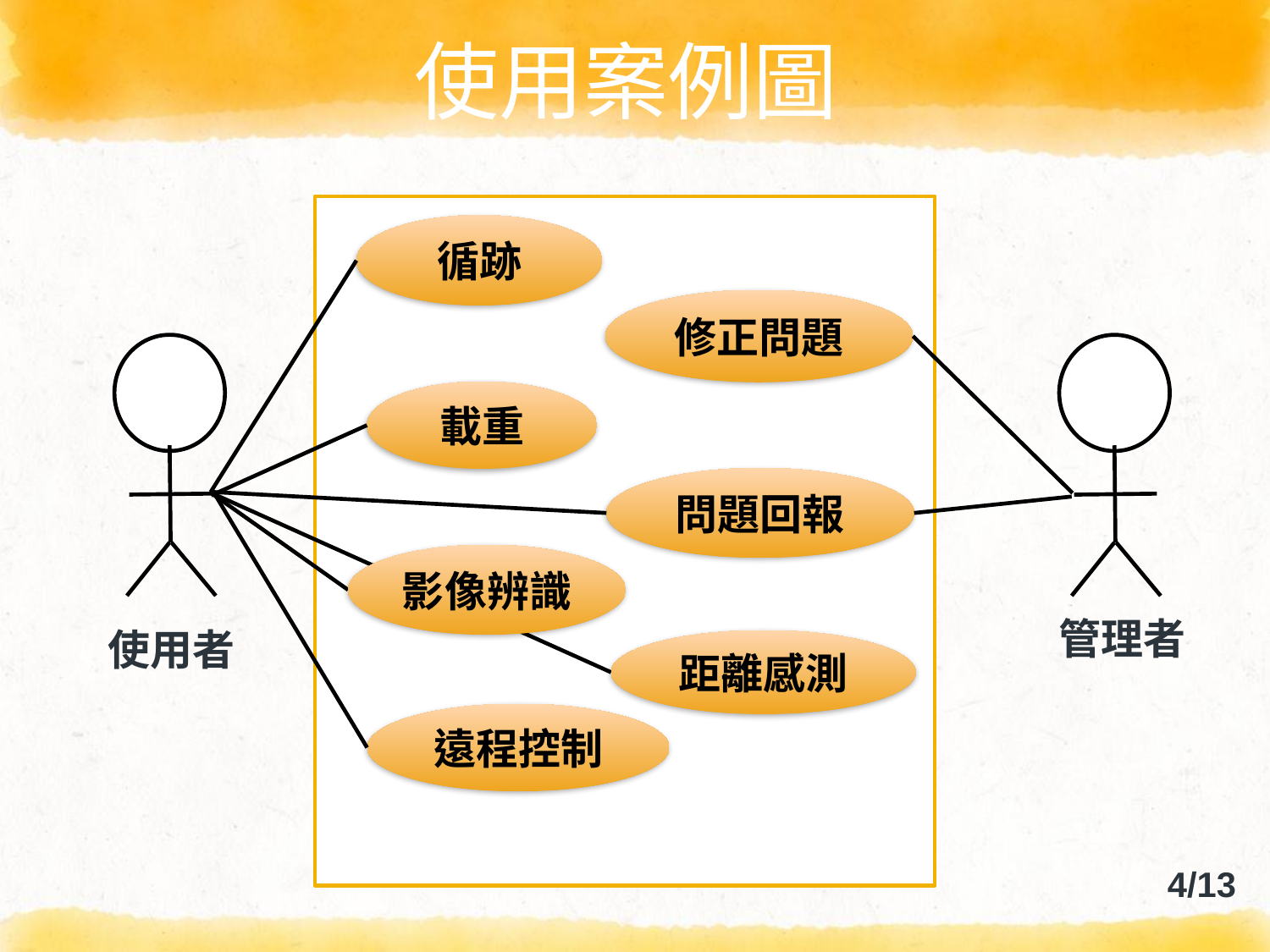

# 使用案例圖

循跡
修正問題

載重
問題回報
影像辨識
管理者
使用者
距離感測
遠程控制
4/13